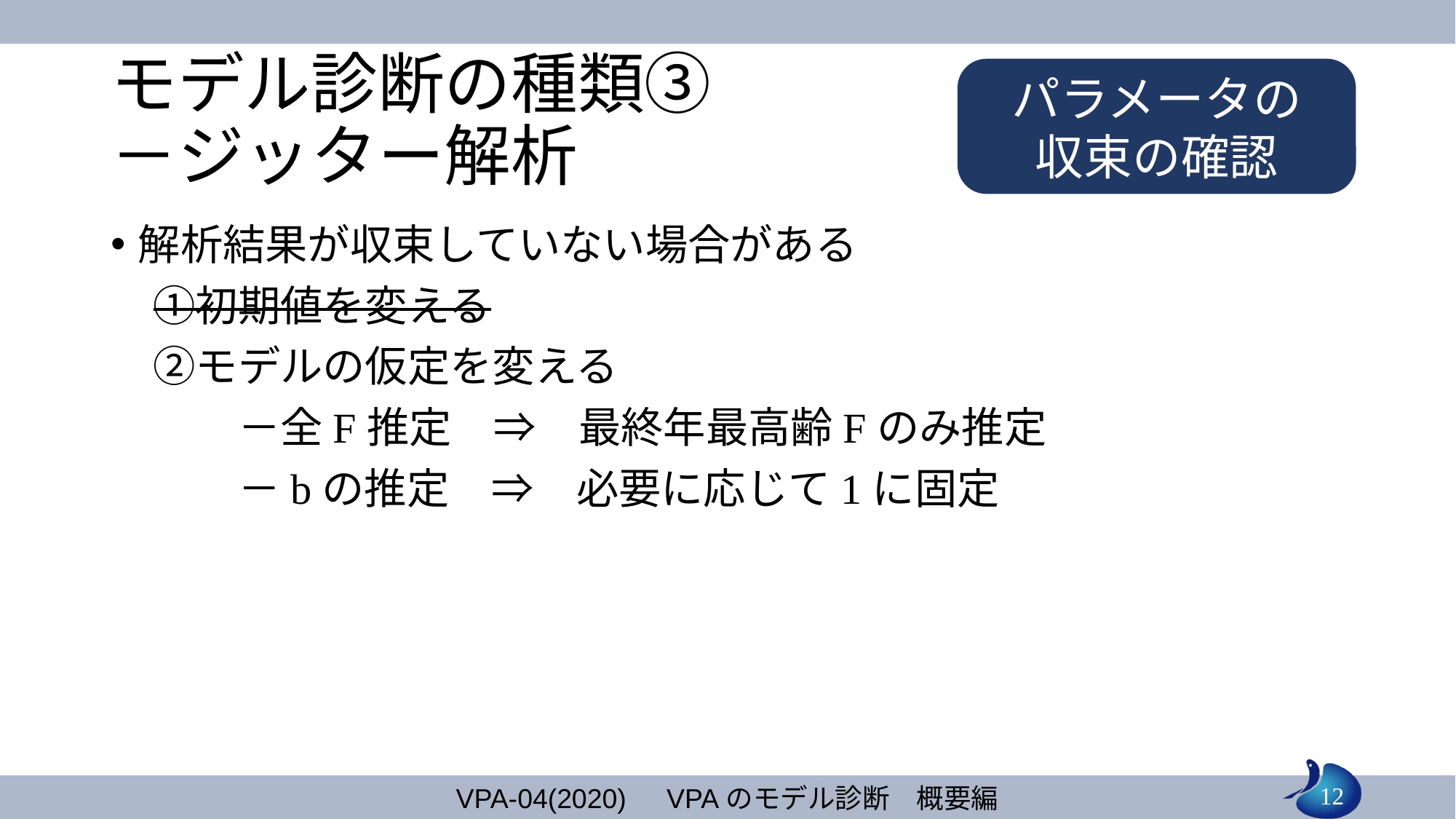

# モデル診断の種類③ －ジッター解析
パラメータの
収束の確認
解析結果が収束していない場合がある
　①初期値を変える
　②モデルの仮定を変える
　　　－全F推定　⇒　最終年最高齢Fのみ推定
　　　－bの推定　⇒　必要に応じて1に固定

12
VPA-04(2020)　VPAのモデル診断　概要編